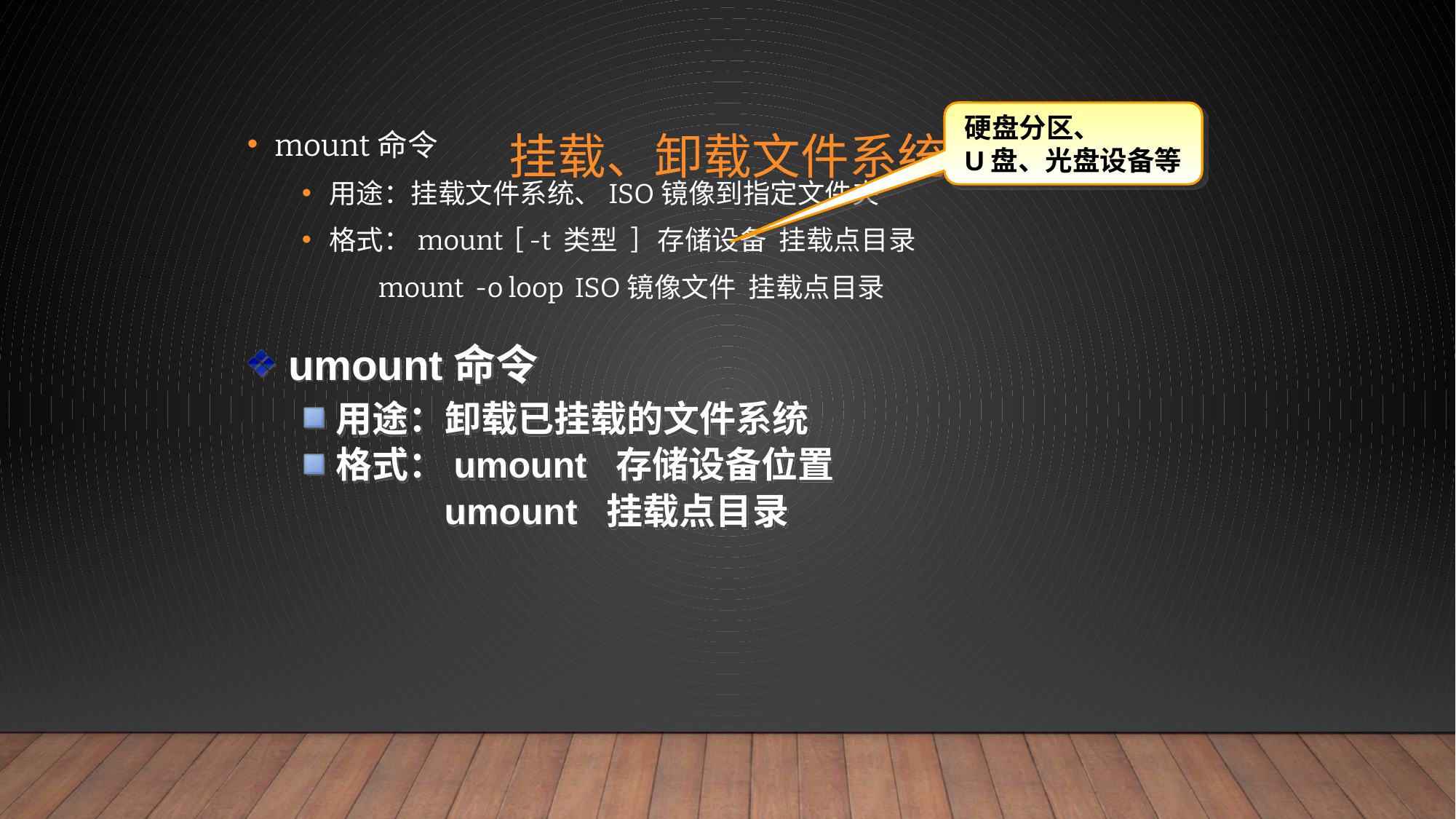

70
# 挂载、卸载文件系统
硬盘分区、
U盘、光盘设备等
mount命令
用途：挂载文件系统、ISO镜像到指定文件夹
格式：mount  [ -t 类型 ]  存储设备  挂载点目录
              mount  -o loop  ISO镜像文件  挂载点目录
umount命令
用途：卸载已挂载的文件系统
格式：umount  存储设备位置
              umount  挂载点目录